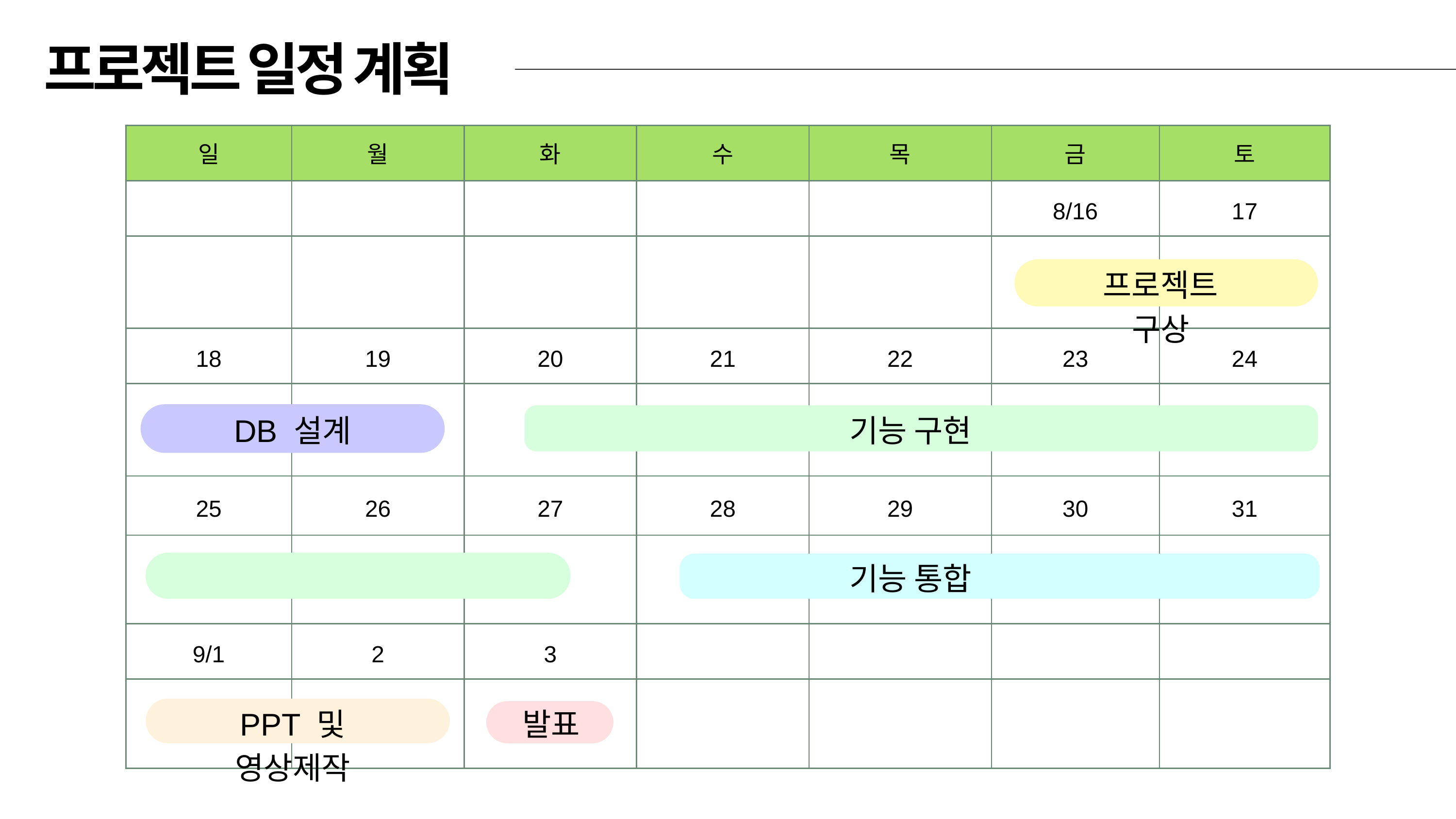

프로젝트 일정 계획

| 일 | 월 | 화 | 수 | 목 | 금 | 토 |
| --- | --- | --- | --- | --- | --- | --- |
|  |  |  |  |  | 8/16 | 17 |
|  |  |  |  |  |  |  |
| 18 | 19 | 20 | 21 | 22 | 23 | 24 |
|  |  |  |  |  |  |  |
| 25 | 26 | 27 | 28 | 29 | 30 | 31 |
|  |  |  |  |  |  |  |
| 9/1 | 2 | 3 |  |  |  |  |
|  |  |  |  |  |  |  |
프로젝트 구상

기능 구현
DB 설계

기능 통합

PPT 및 영상제작
발표